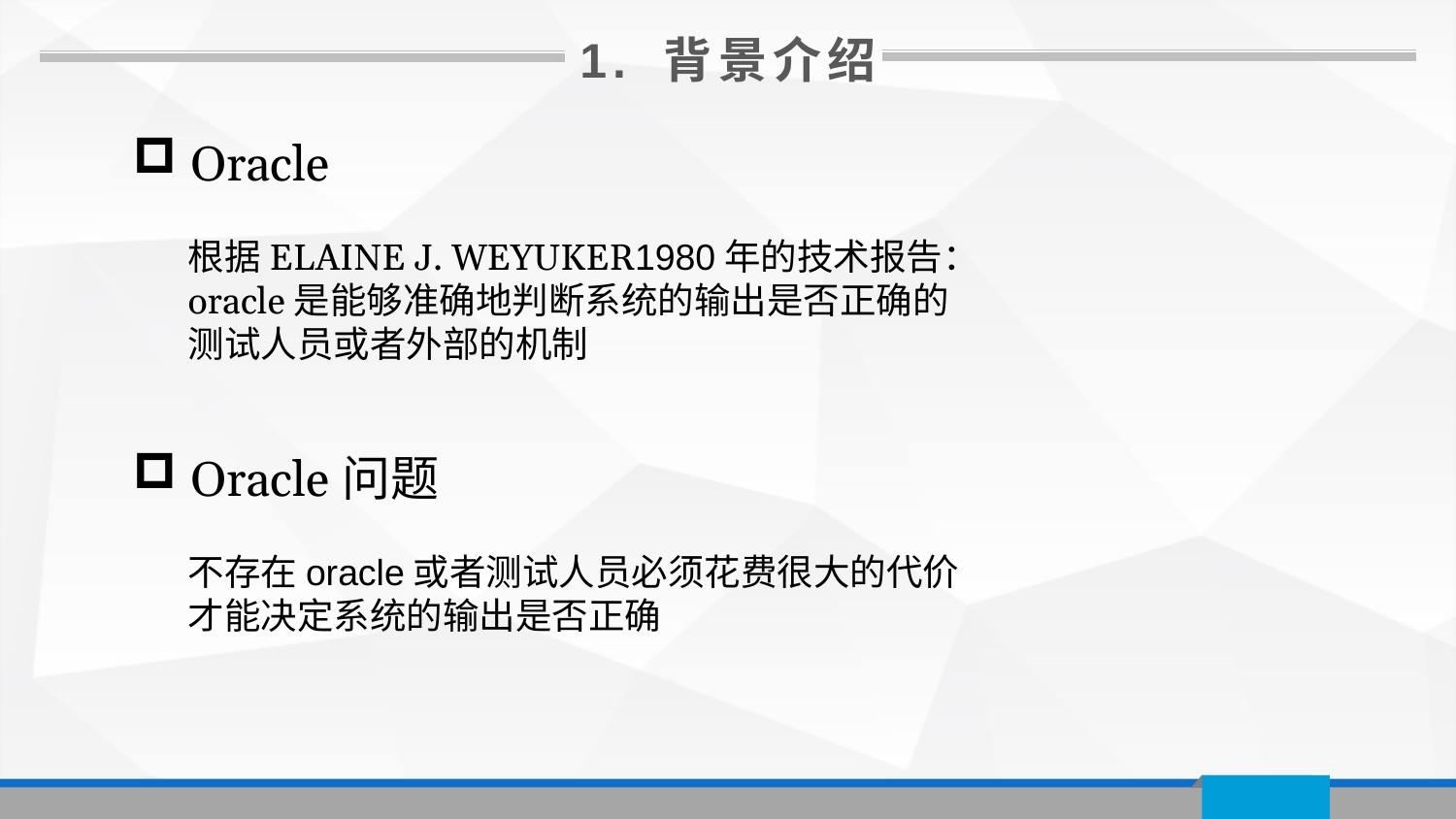

1. 背景介绍
 Oracle
根据ELAINE J. WEYUKER1980年的技术报告：oracle是能够准确地判断系统的输出是否正确的测试人员或者外部的机制
 Oracle问题
不存在oracle或者测试人员必须花费很大的代价才能决定系统的输出是否正确